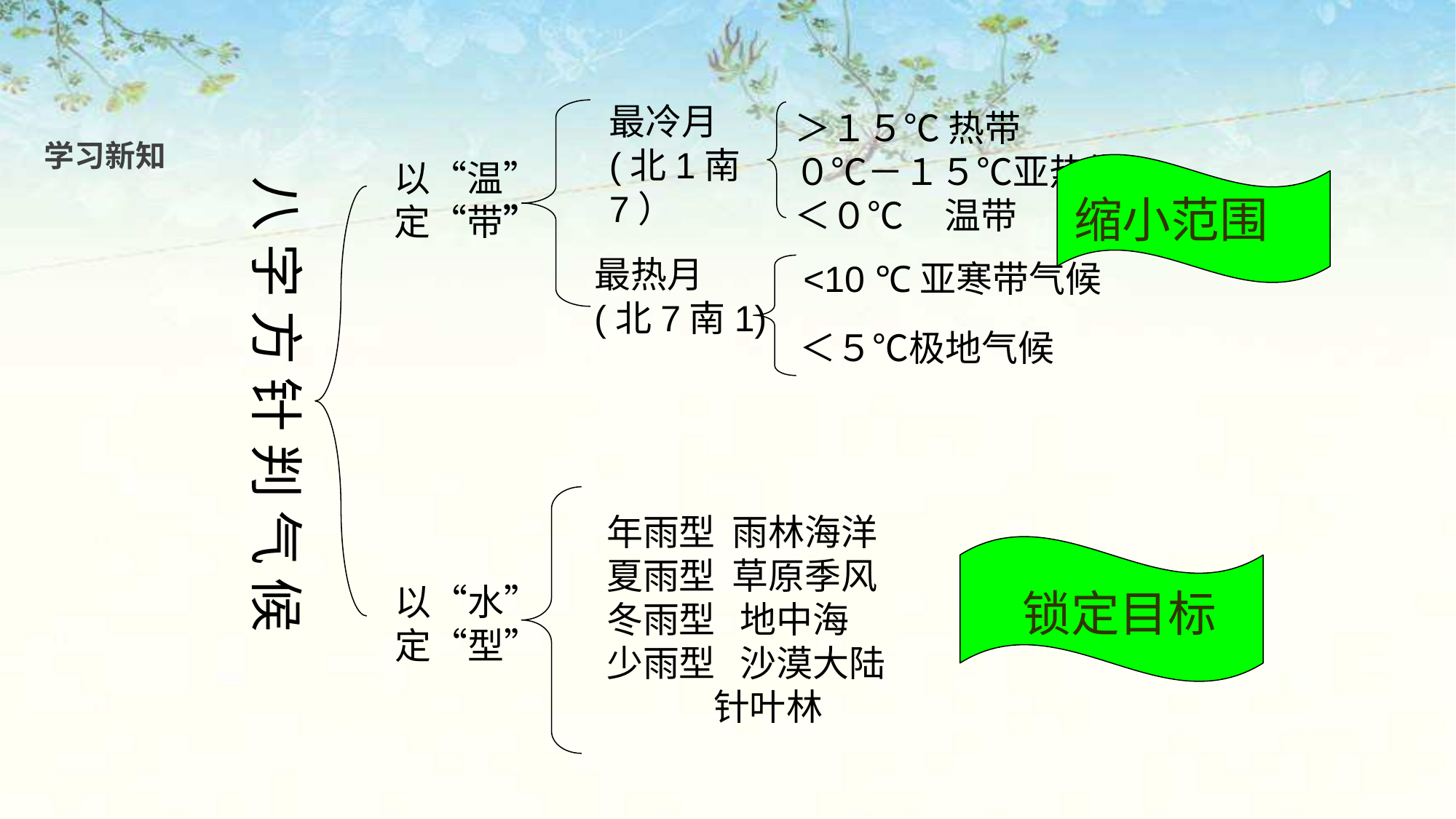

最冷月
(北1南7）

＞１５℃ 热带
０℃－１５℃亚热带
＜０℃     温带

学习新知
以“温”
定“带”

缩小范围
八 字 方 针 判 气 候

最热月
(北7南1)
<10 ℃亚寒带气候

＜５℃极地气候

年雨型  雨林海洋
夏雨型  草原季风
冬雨型   地中海
少雨型   沙漠大陆
            针叶林

锁定目标
以“水”
定“型”